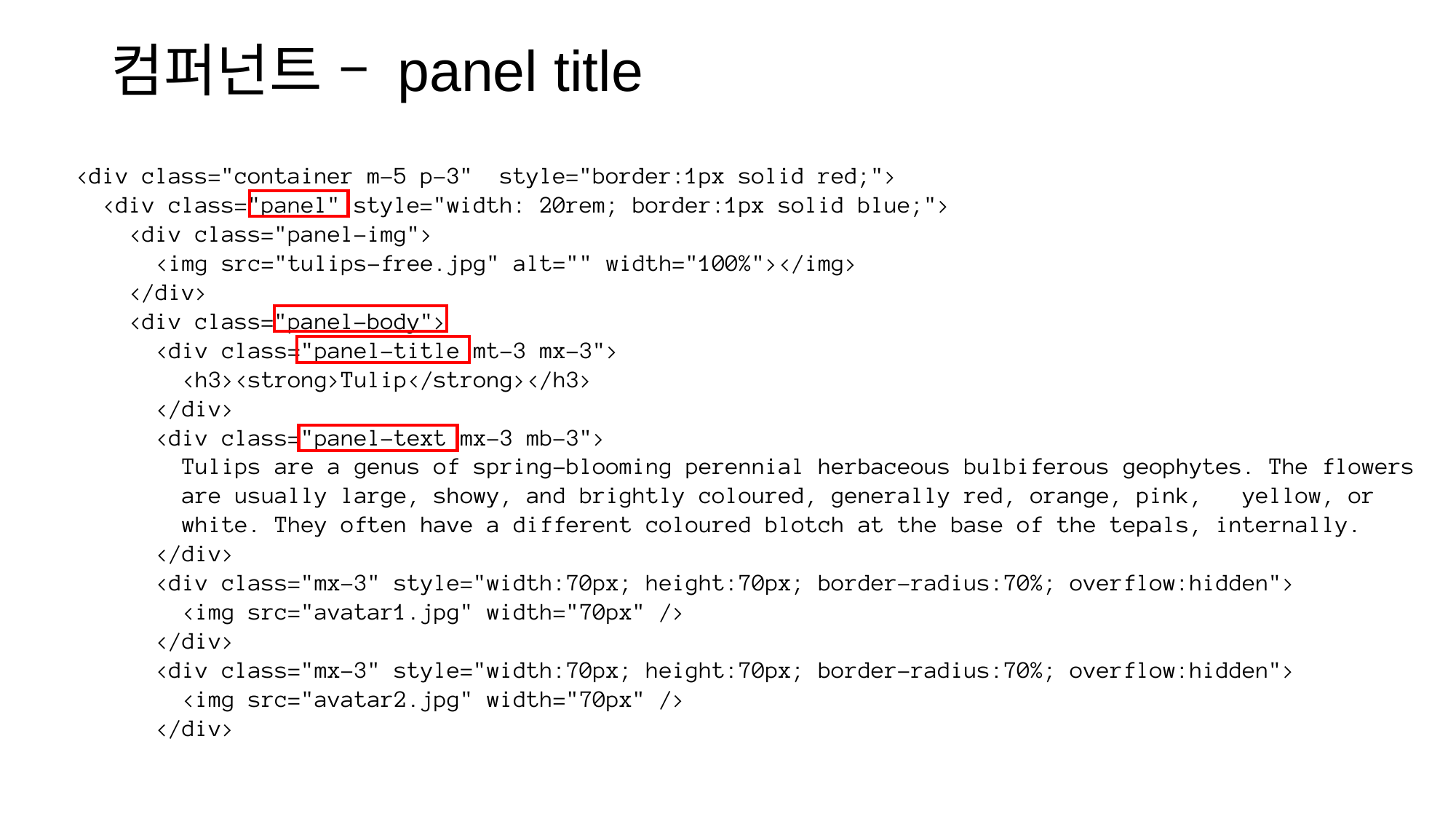

# 컴퍼넌트 – panel title
    <div class="container m-5 p-3"  style="border:1px solid red;">
      <div class="panel" style="width: 20rem; border:1px solid blue;">
        <div class="panel-img">
          <img src="tulips-free.jpg" alt="" width="100%"></img>
        </div>
        <div class="panel-body">
          <div class="panel-title mt-3 mx-3">
            <h3><strong>Tulip</strong></h3>
          </div>
          <div class="panel-text mx-3 mb-3">
            Tulips are a genus of spring-blooming perennial herbaceous bulbiferous geophytes. The flowers
            are usually large, showy, and brightly coloured, generally red, orange, pink,   yellow, or
            white. They often have a different coloured blotch at the base of the tepals, internally.
          </div>
          <div class="mx-3" style="width:70px; height:70px; border-radius:70%; overflow:hidden">
            <img src="avatar1.jpg" width="70px" />
          </div>
          <div class="mx-3" style="width:70px; height:70px; border-radius:70%; overflow:hidden">
            <img src="avatar2.jpg" width="70px" />
          </div>